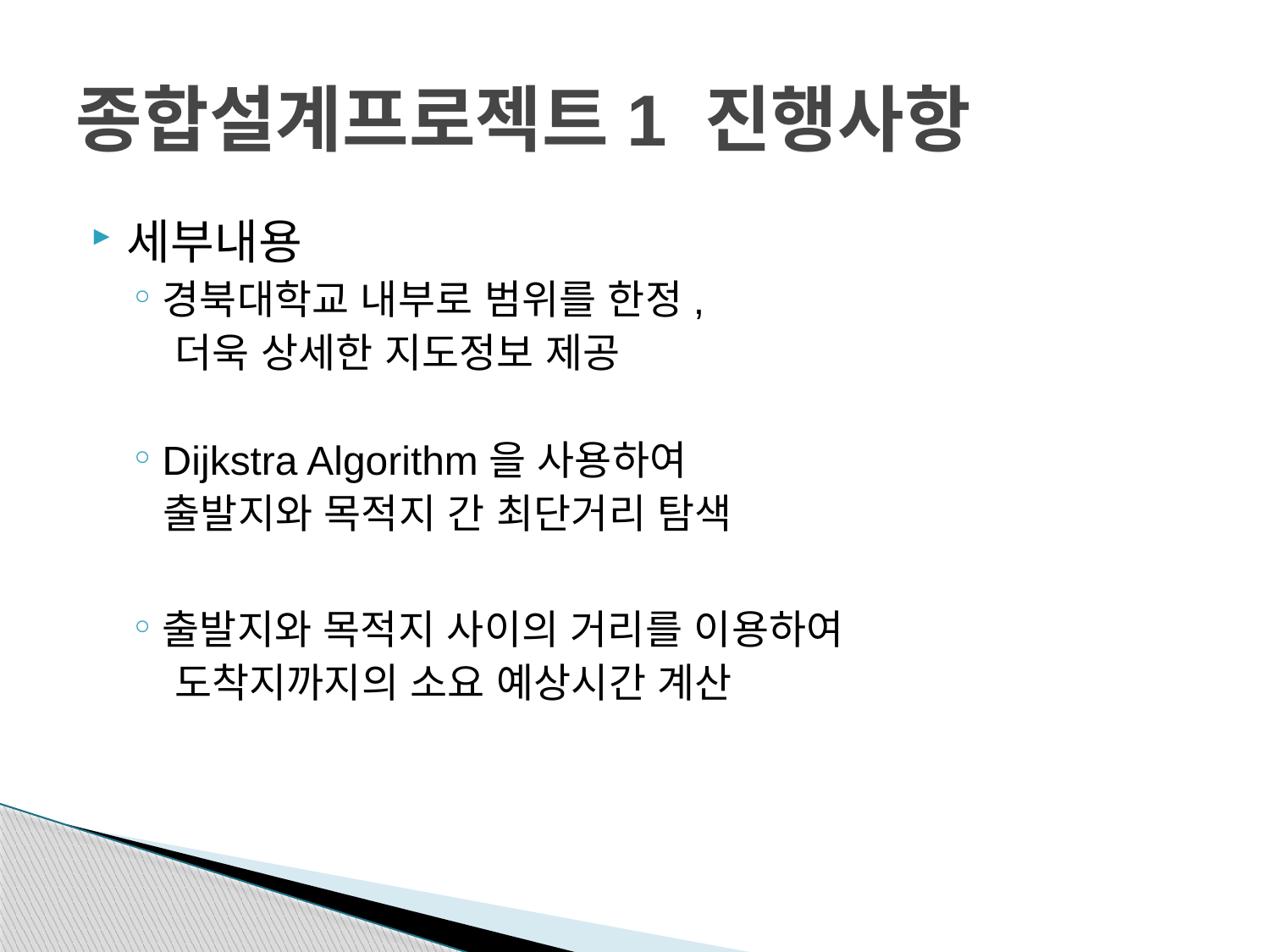

# 종합설계프로젝트1 진행사항
세부내용
경북대학교 내부로 범위를 한정,
   더욱 상세한 지도정보 제공

Dijkstra Algorithm을 사용하여
  출발지와 목적지 간 최단거리 탐색

출발지와 목적지 사이의 거리를 이용하여
   도착지까지의 소요 예상시간 계산